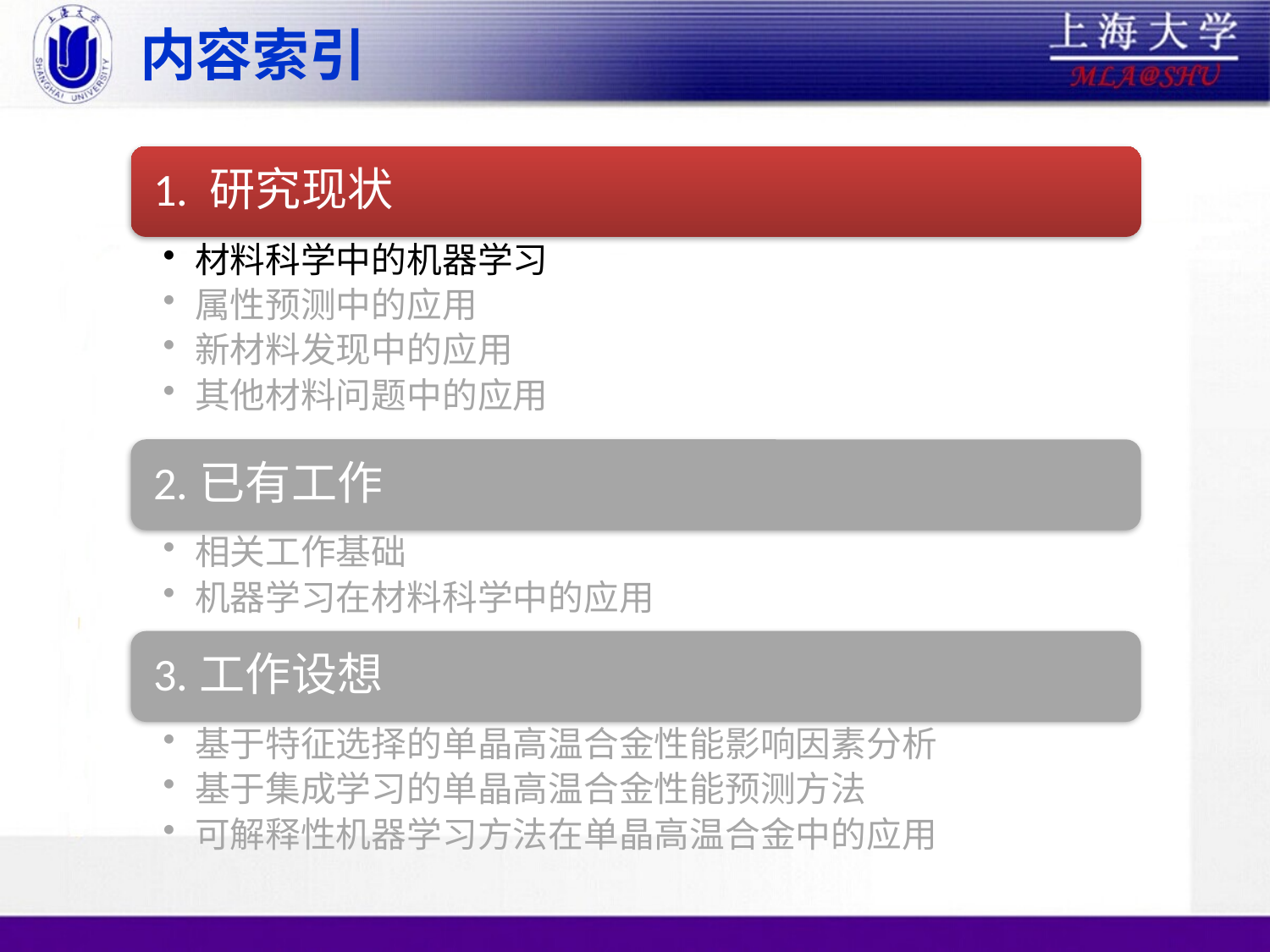

内容索引
1. 研究现状
材料科学中的机器学习
属性预测中的应用
新材料发现中的应用
其他材料问题中的应用
2.已有工作
相关工作基础
机器学习在材料科学中的应用
3.工作设想
基于特征选择的单晶高温合金性能影响因素分析
基于集成学习的单晶高温合金性能预测方法
可解释性机器学习方法在单晶高温合金中的应用